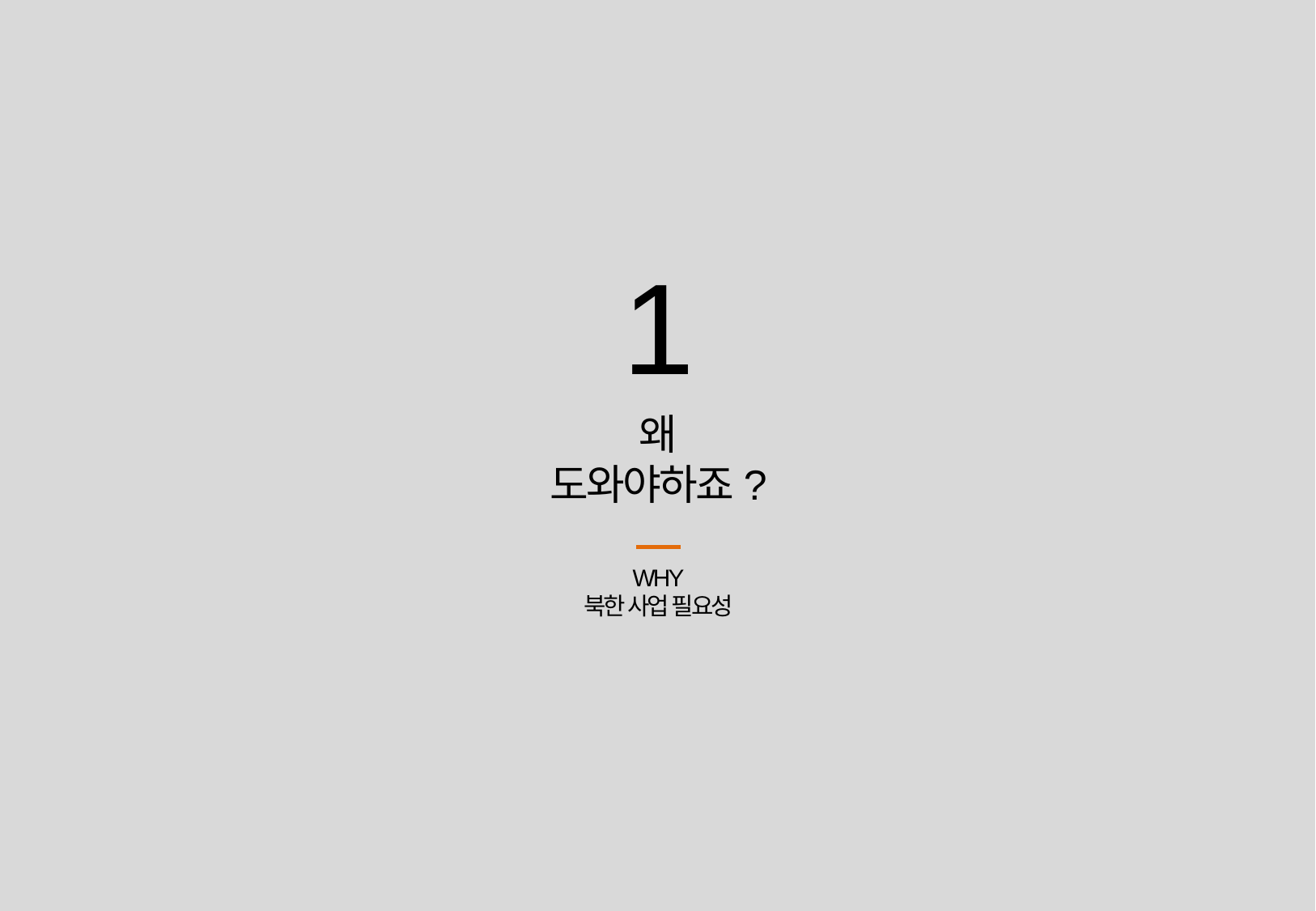

1
왜
도와야하죠?
WHY
북한 사업 필요성